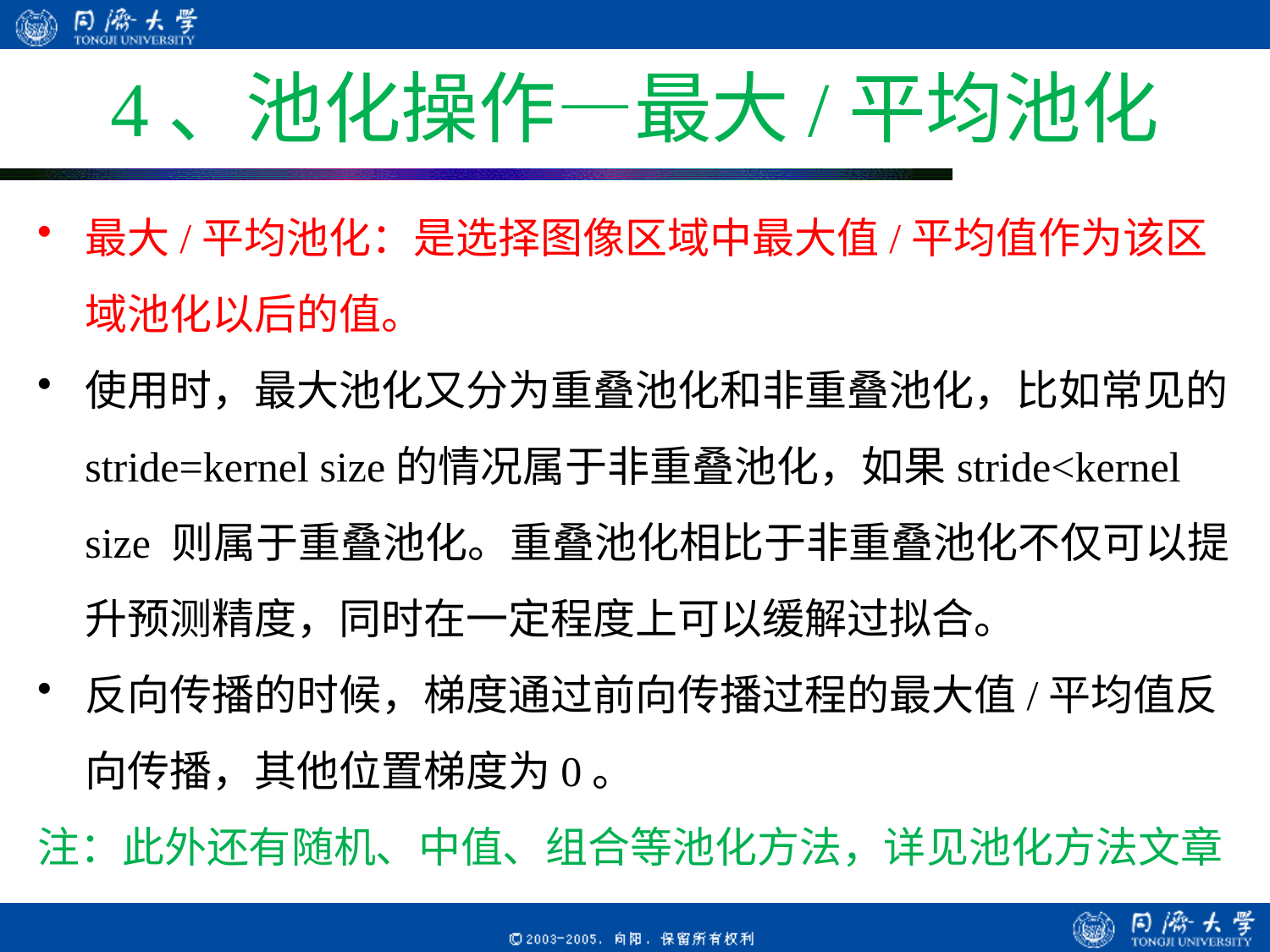

# 4、池化操作—最大/平均池化
最大/平均池化：是选择图像区域中最大值/平均值作为该区域池化以后的值。
使用时，最大池化又分为重叠池化和非重叠池化，比如常见的stride=kernel size的情况属于非重叠池化，如果stride<kernel size 则属于重叠池化。重叠池化相比于非重叠池化不仅可以提升预测精度，同时在一定程度上可以缓解过拟合。
反向传播的时候，梯度通过前向传播过程的最大值/平均值反向传播，其他位置梯度为0。
注：此外还有随机、中值、组合等池化方法，详见池化方法文章